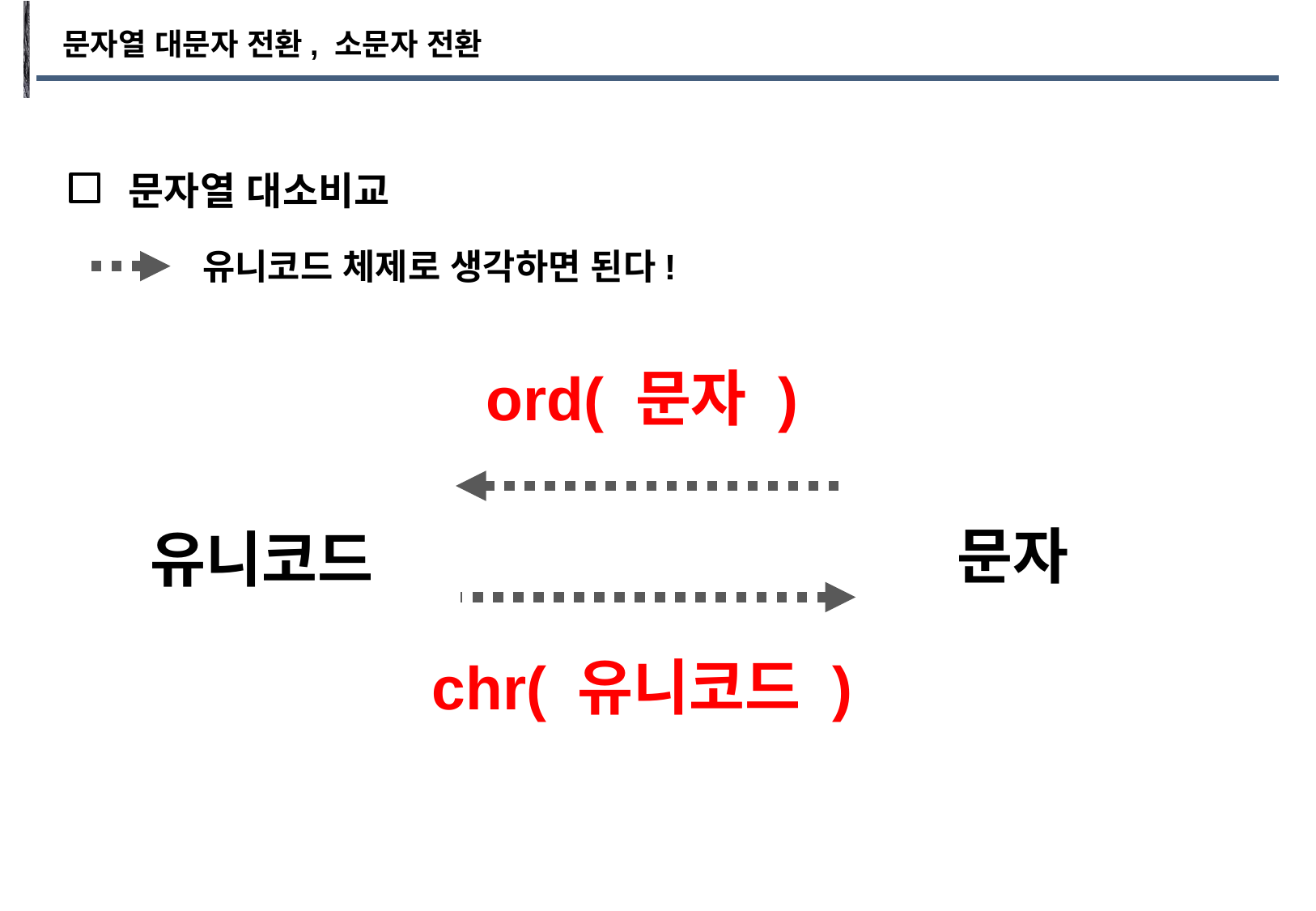

문자열 대문자 전환, 소문자 전환

문자열 대소비교

유니코드 체제로 생각하면 된다!
ord( 문자 )
문자
유니코드
chr( 유니코드 )